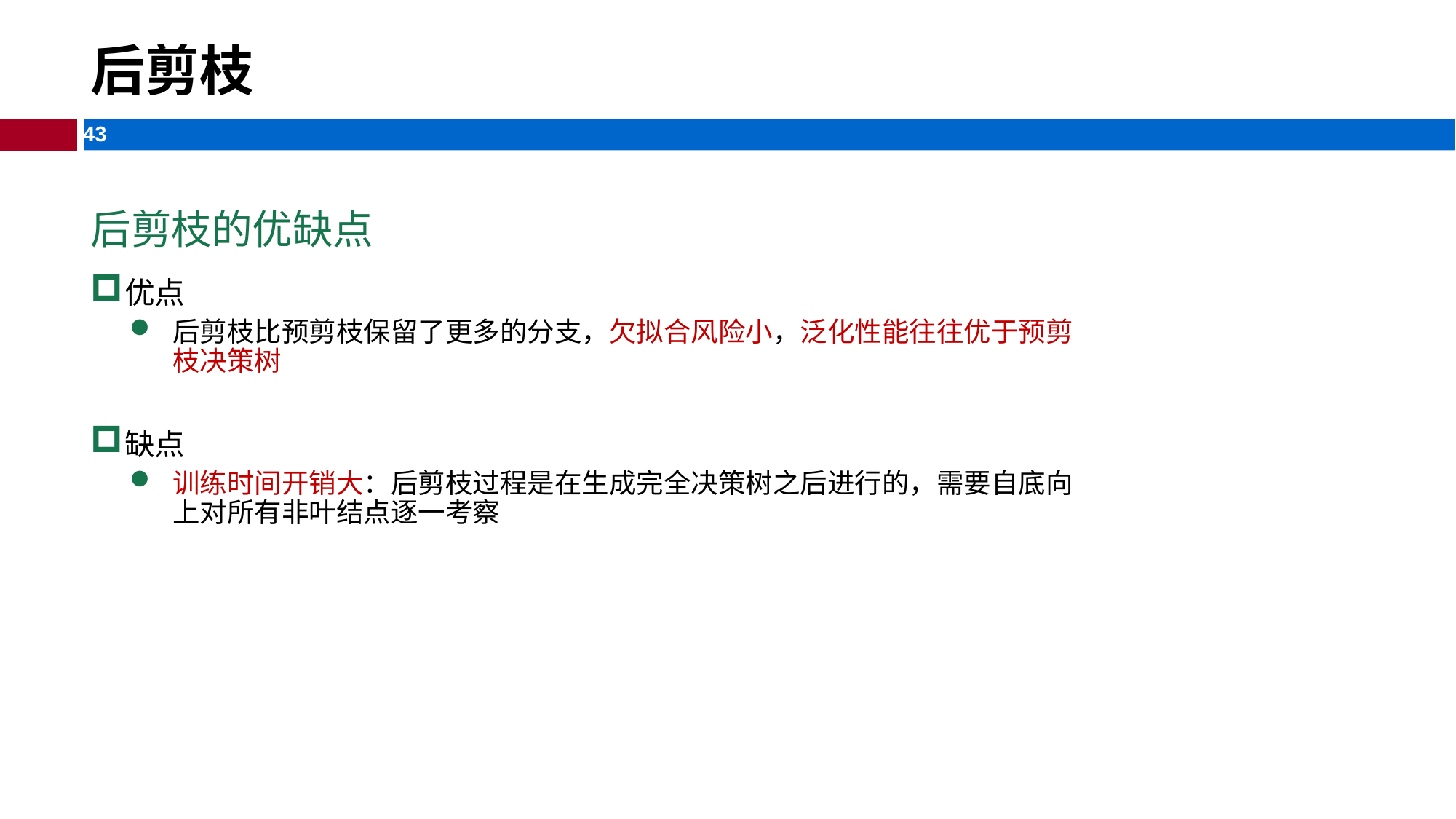

# 后剪枝
后剪枝的优缺点
优点
后剪枝比预剪枝保留了更多的分支，欠拟合风险小，泛化性能往往优于预剪枝决策树

缺点
训练时间开销大：后剪枝过程是在生成完全决策树之后进行的，需要自底向上对所有非叶结点逐一考察